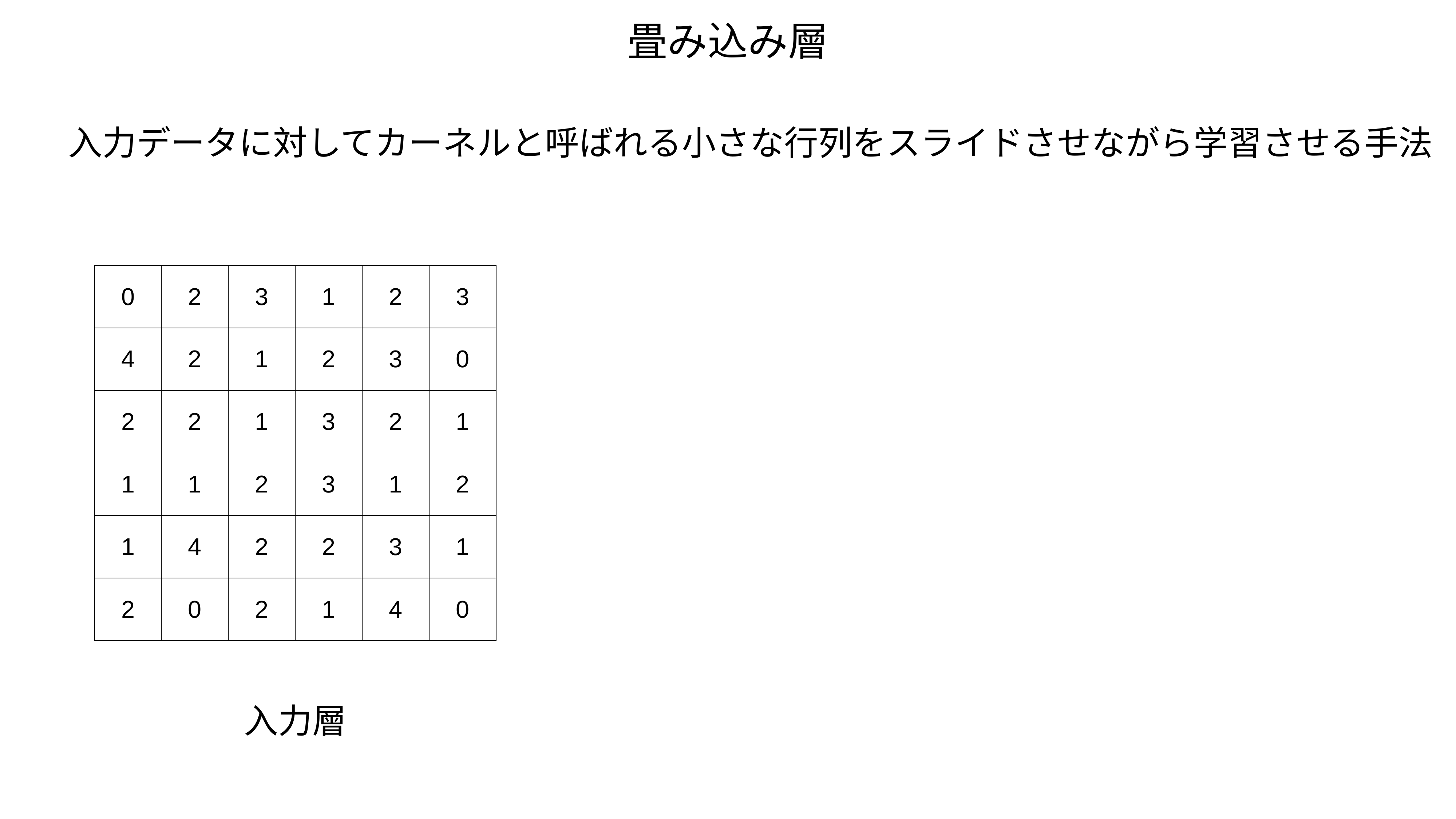

畳み込み層
入力データに対してカーネルと呼ばれる小さな行列をスライドさせながら学習させる手法
| 0 | 2 | 3 | 1 | 2 | 3 |
| --- | --- | --- | --- | --- | --- |
| 4 | 2 | 1 | 2 | 3 | 0 |
| 2 | 2 | 1 | 3 | 2 | 1 |
| 1 | 1 | 2 | 3 | 1 | 2 |
| 1 | 4 | 2 | 2 | 3 | 1 |
| 2 | 0 | 2 | 1 | 4 | 0 |
入力層